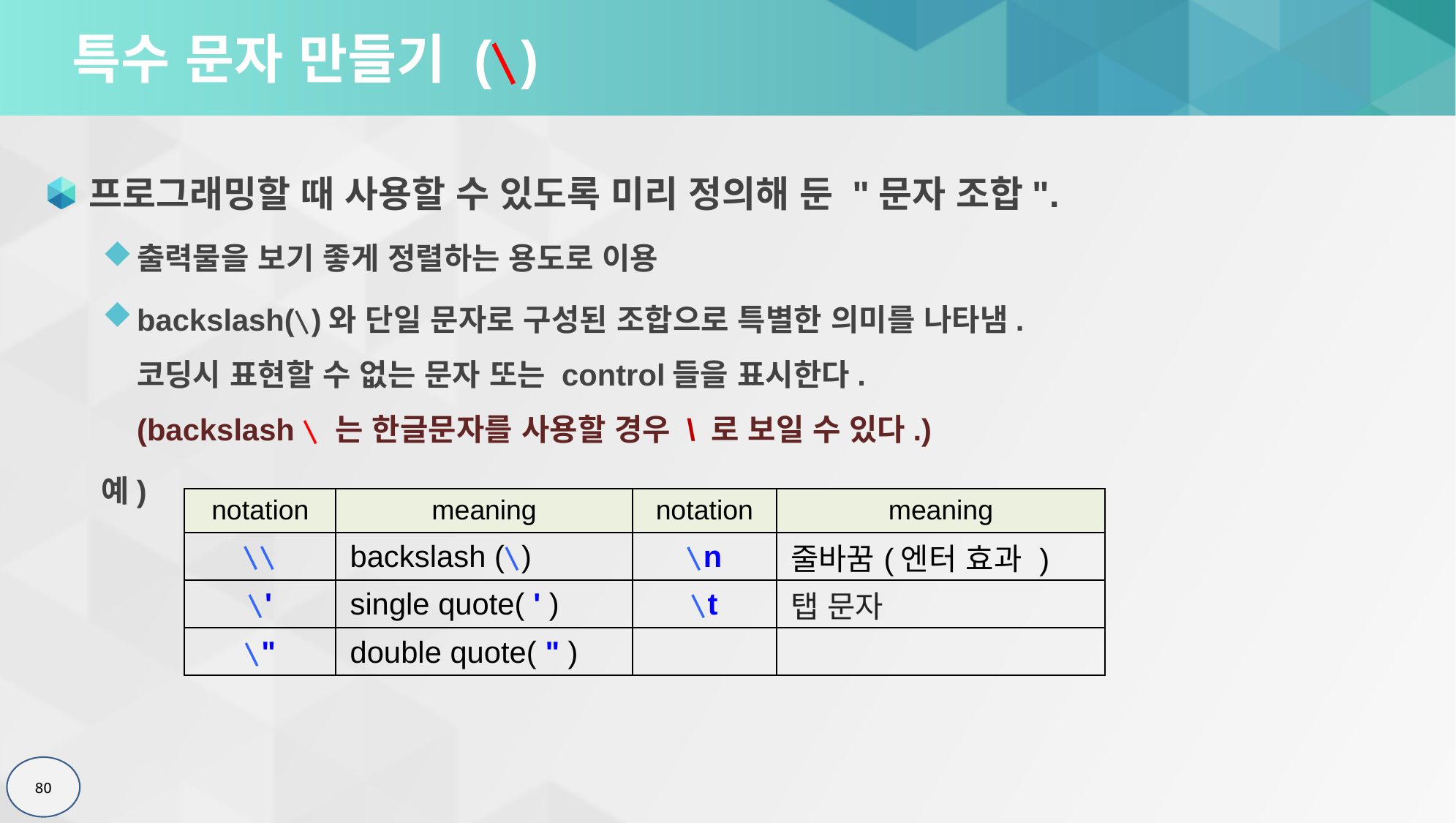

# 특수 문자 만들기 (\)
프로그래밍할 때 사용할 수 있도록 미리 정의해 둔 "문자 조합".
출력물을 보기 좋게 정렬하는 용도로 이용
backslash(\)와 단일 문자로 구성된 조합으로 특별한 의미를 나타냄.
코딩시 표현할 수 없는 문자 또는 control들을 표시한다.
(backslash \ 는 한글문자를 사용할 경우 \ 로 보일 수 있다.)
예)
| notation | meaning | notation | meaning |
| --- | --- | --- | --- |
| \\ | backslash (\) | \n | 줄바꿈(엔터 효과 ) |
| \' | single quote( ' ) | \t | 탭 문자 |
| \" | double quote( " ) |  |  |